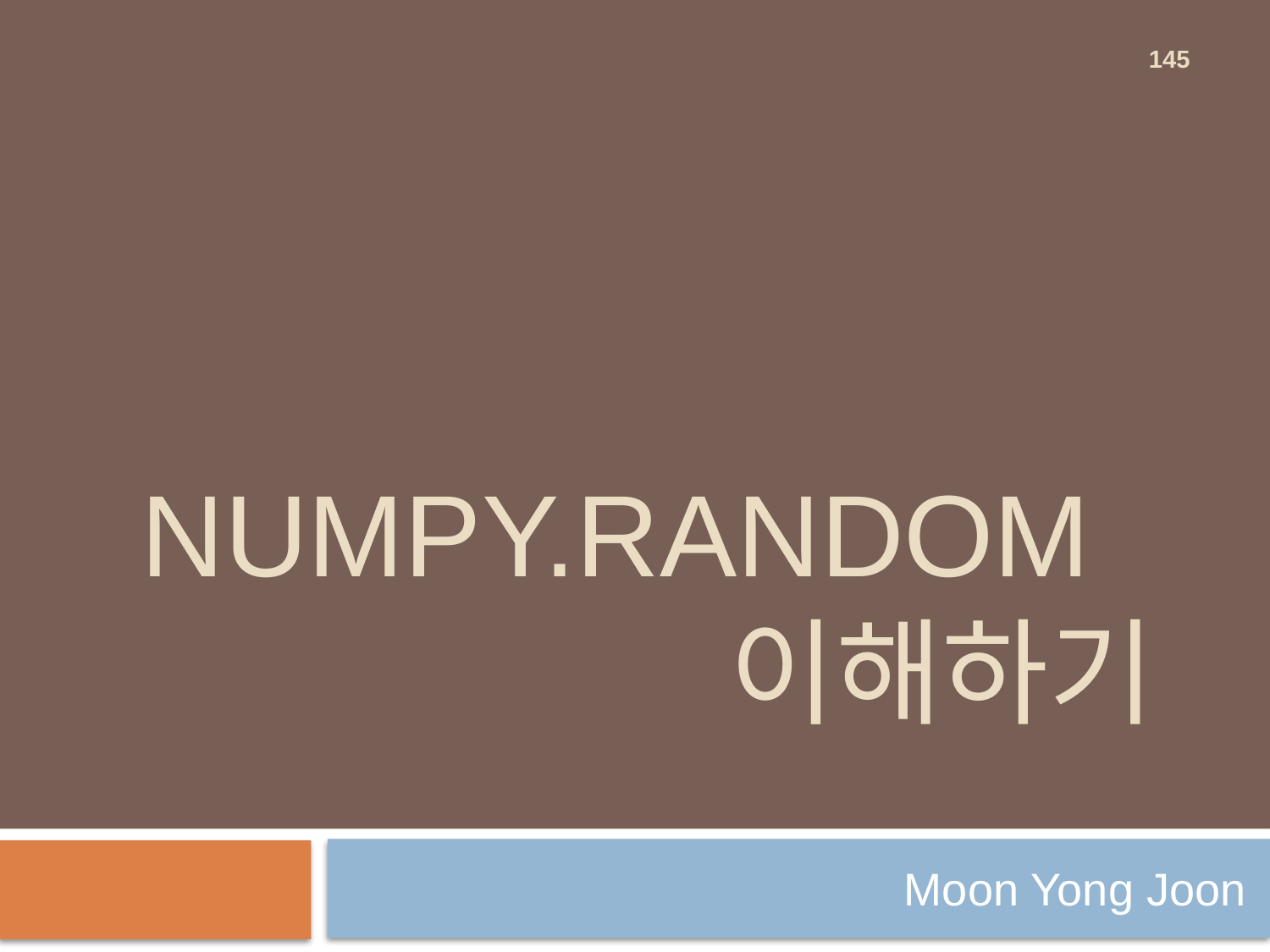

145
# numpy.random 이해하기
Moon Yong Joon